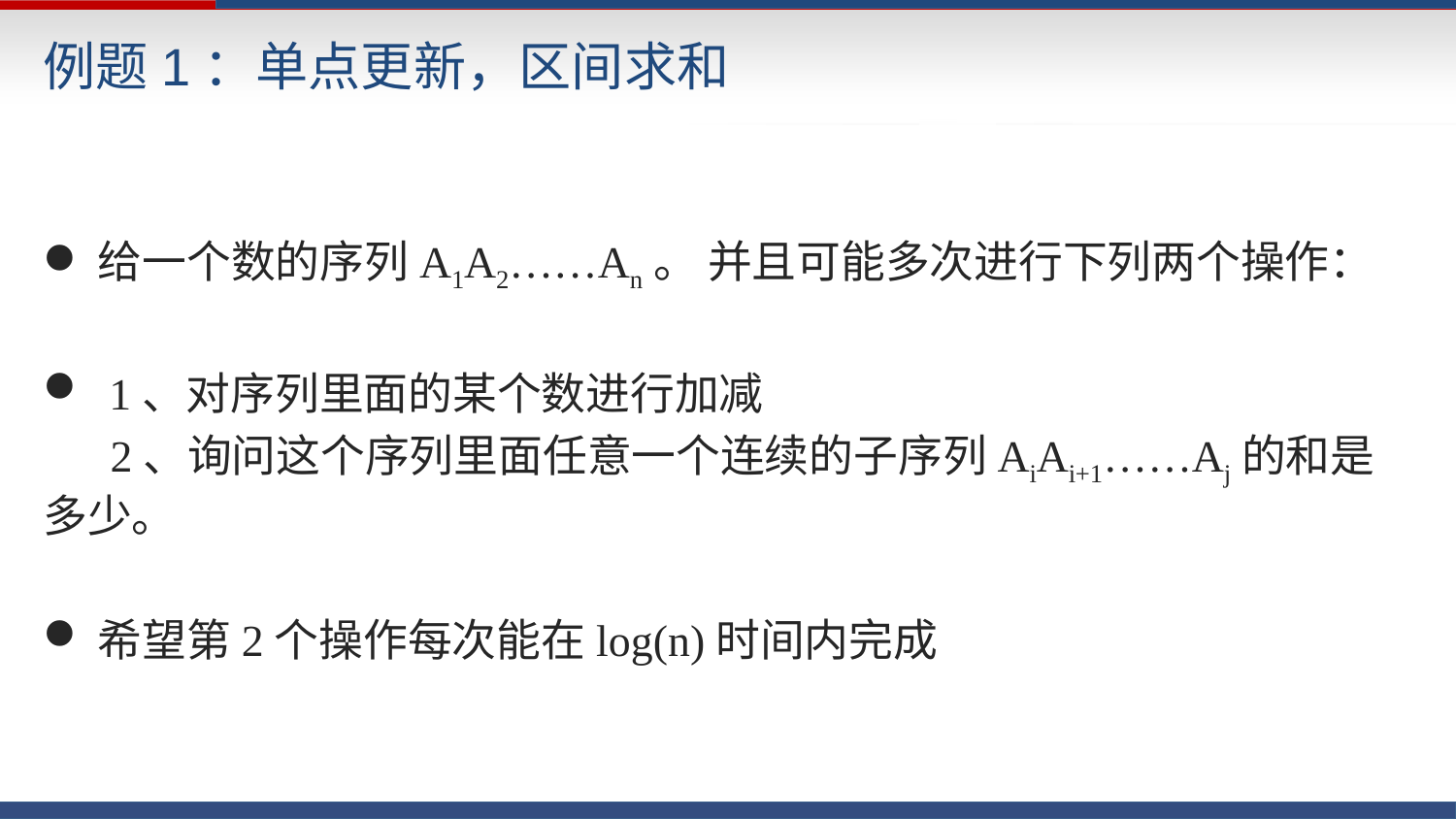

# 例题1：单点更新，区间求和
给一个数的序列A1A2……An。 并且可能多次进行下列两个操作：

 1、对序列里面的某个数进行加减
      2、询问这个序列里面任意一个连续的子序列AiAi+1……Aj的和是多少。

希望第2个操作每次能在log(n)时间内完成